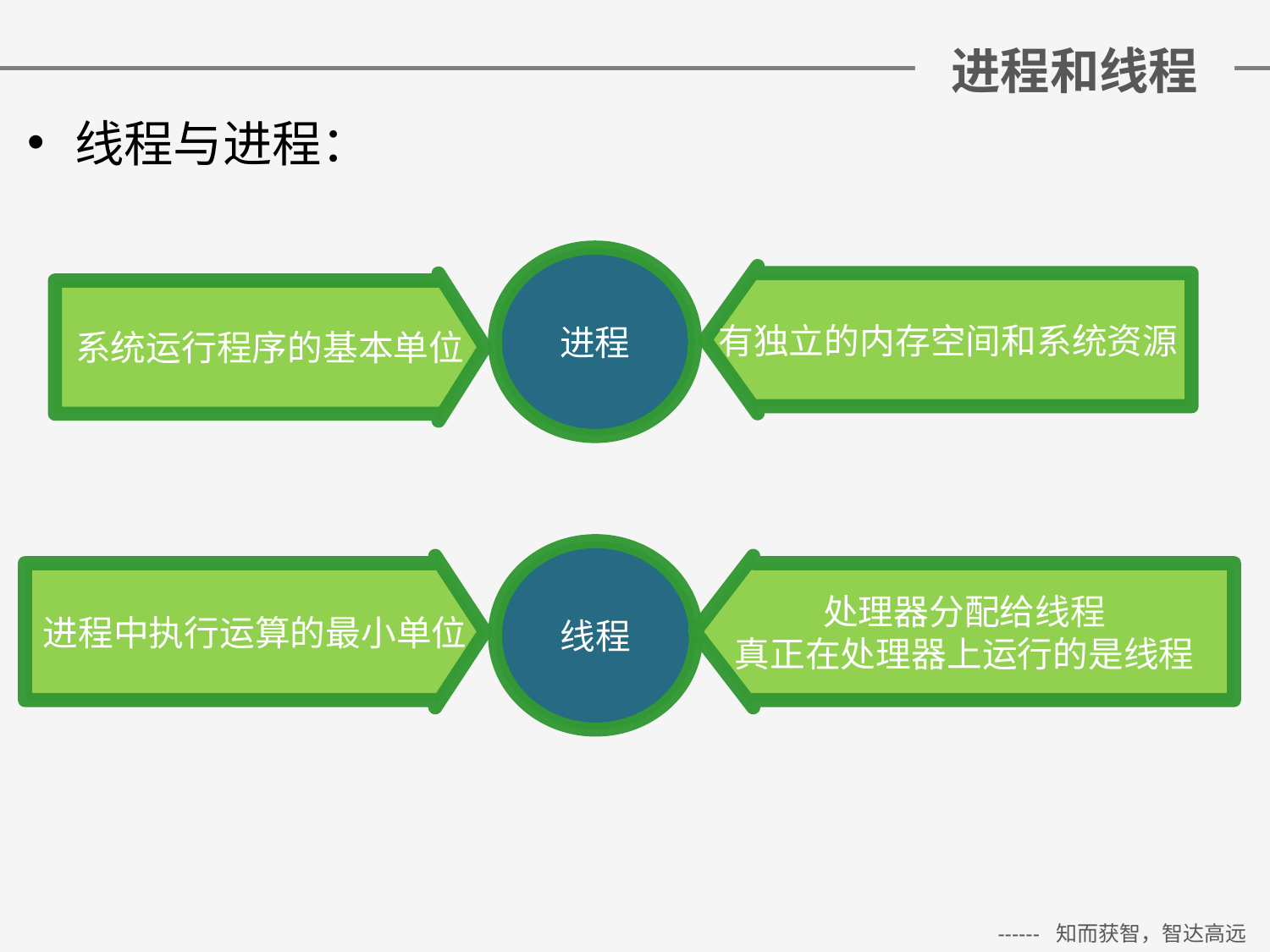

# 进程和线程
线程与进程：
进程
有独立的内存空间和系统资源
系统运行程序的基本单位
线程
进程中执行运算的最小单位
处理器分配给线程
真正在处理器上运行的是线程